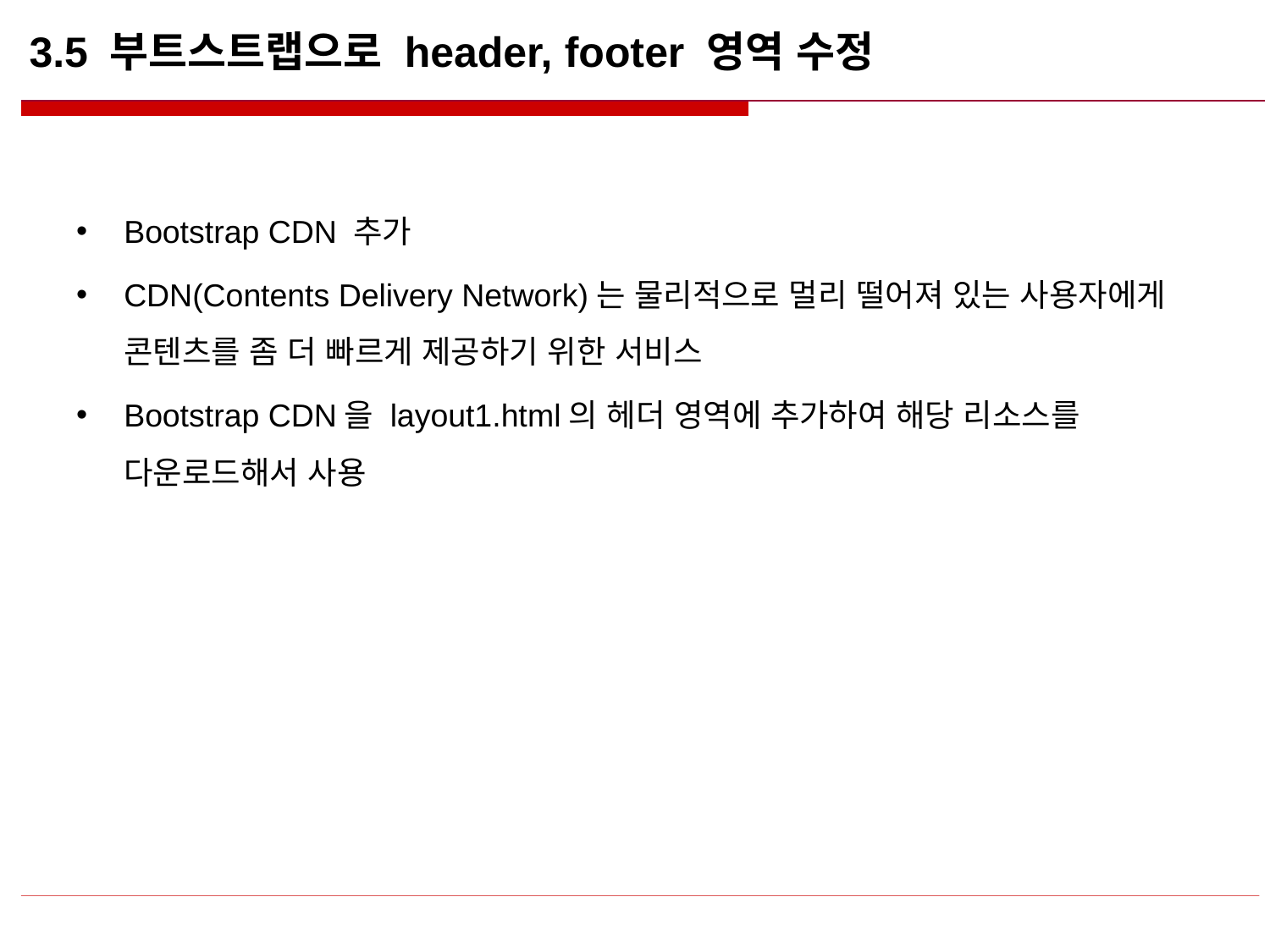

# 3.5 부트스트랩으로 header, footer 영역 수정
Bootstrap CDN 추가
CDN(Contents Delivery Network)는 물리적으로 멀리 떨어져 있는 사용자에게 콘텐츠를 좀 더 빠르게 제공하기 위한 서비스
Bootstrap CDN을 layout1.html의 헤더 영역에 추가하여 해당 리소스를 다운로드해서 사용